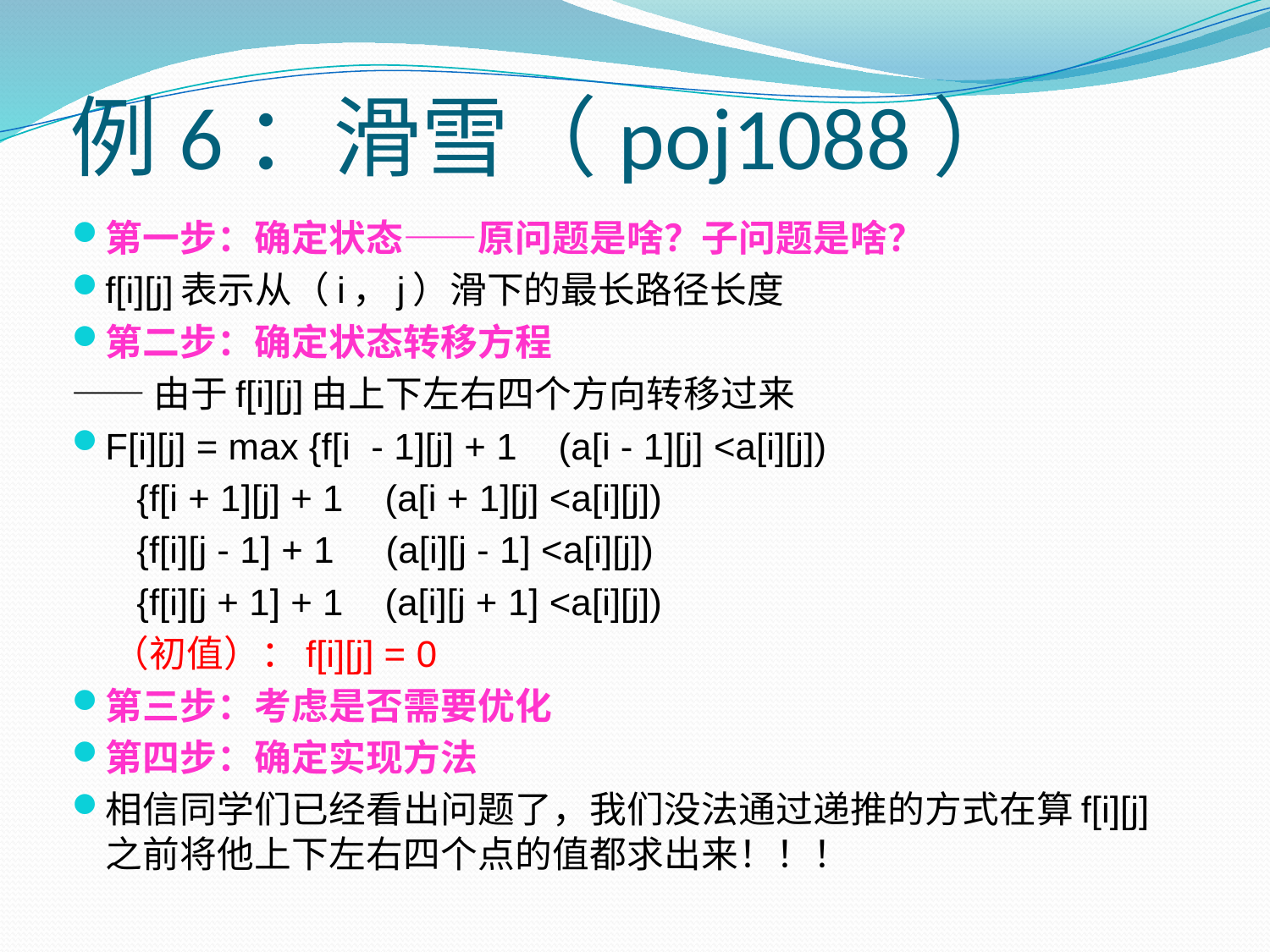

# 例6：滑雪（poj1088）
第一步：确定状态——原问题是啥？子问题是啥？
f[i][j]表示从（i，j）滑下的最长路径长度
第二步：确定状态转移方程
——由于f[i][j]由上下左右四个方向转移过来
F[i][j] = max {f[i  - 1][j] + 1    (a[i - 1][j] <a[i][j])
			   {f[i + 1][j] + 1    (a[i + 1][j] <a[i][j])
			   {f[i][j - 1] + 1     (a[i][j - 1] <a[i][j])
			   {f[i][j + 1] + 1    (a[i][j + 1] <a[i][j])
    （初值）：f[i][j] = 0
第三步：考虑是否需要优化
第四步：确定实现方法
相信同学们已经看出问题了，我们没法通过递推的方式在算f[i][j]之前将他上下左右四个点的值都求出来！！！